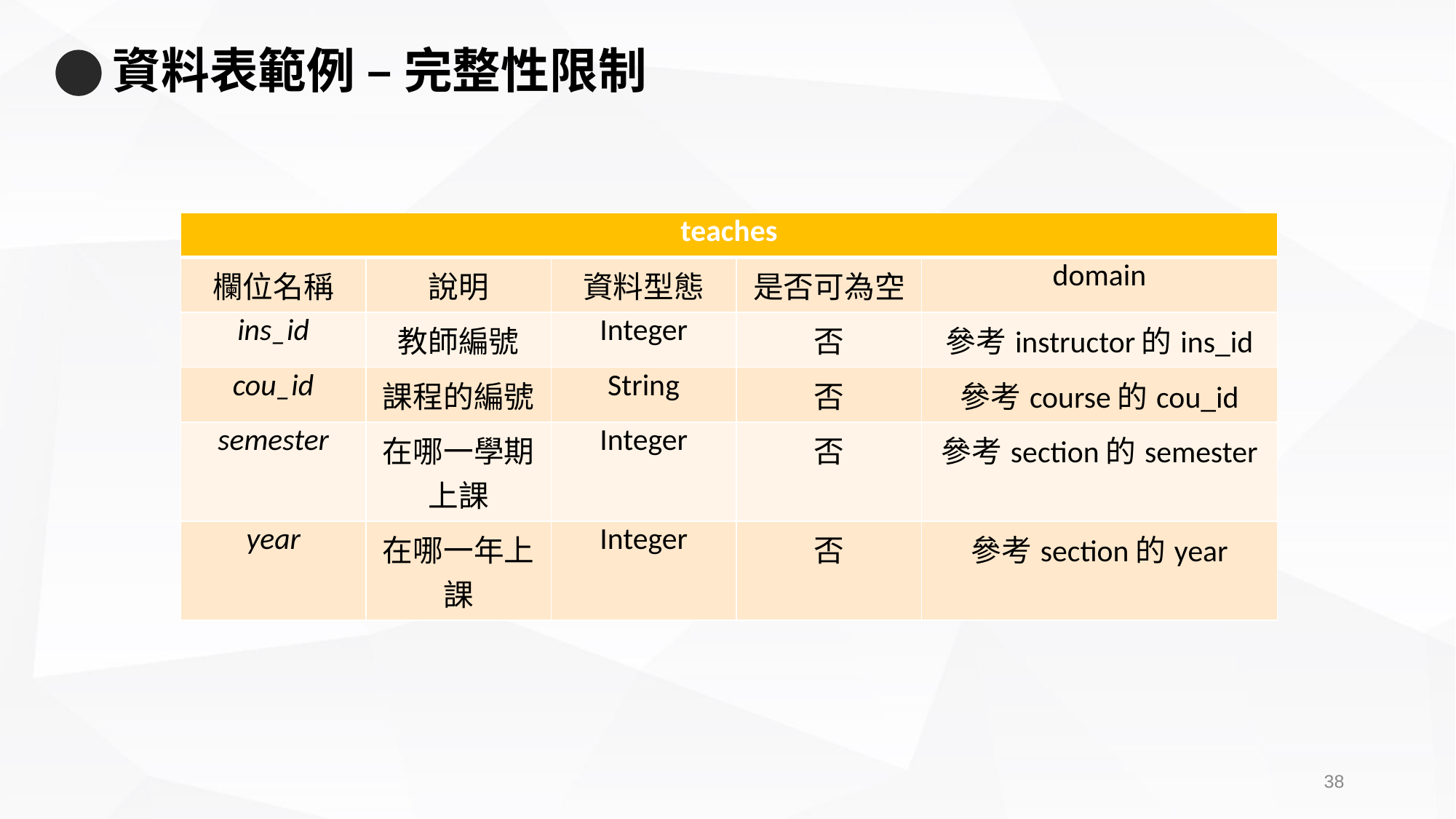

# 資料表範例 – 完整性限制
| teaches |  |  |  |  |
| --- | --- | --- | --- | --- |
| 欄位名稱 | 說明 | 資料型態 | 是否可為空 | domain |
| ins\_id | 教師編號 | Integer | 否 | 參考instructor的ins\_id |
| cou\_id | 課程的編號 | String | 否 | 參考course的cou\_id |
| semester | 在哪一學期上課 | Integer | 否 | 參考section的semester |
| year | 在哪一年上課 | Integer | 否 | 參考section的year |
38